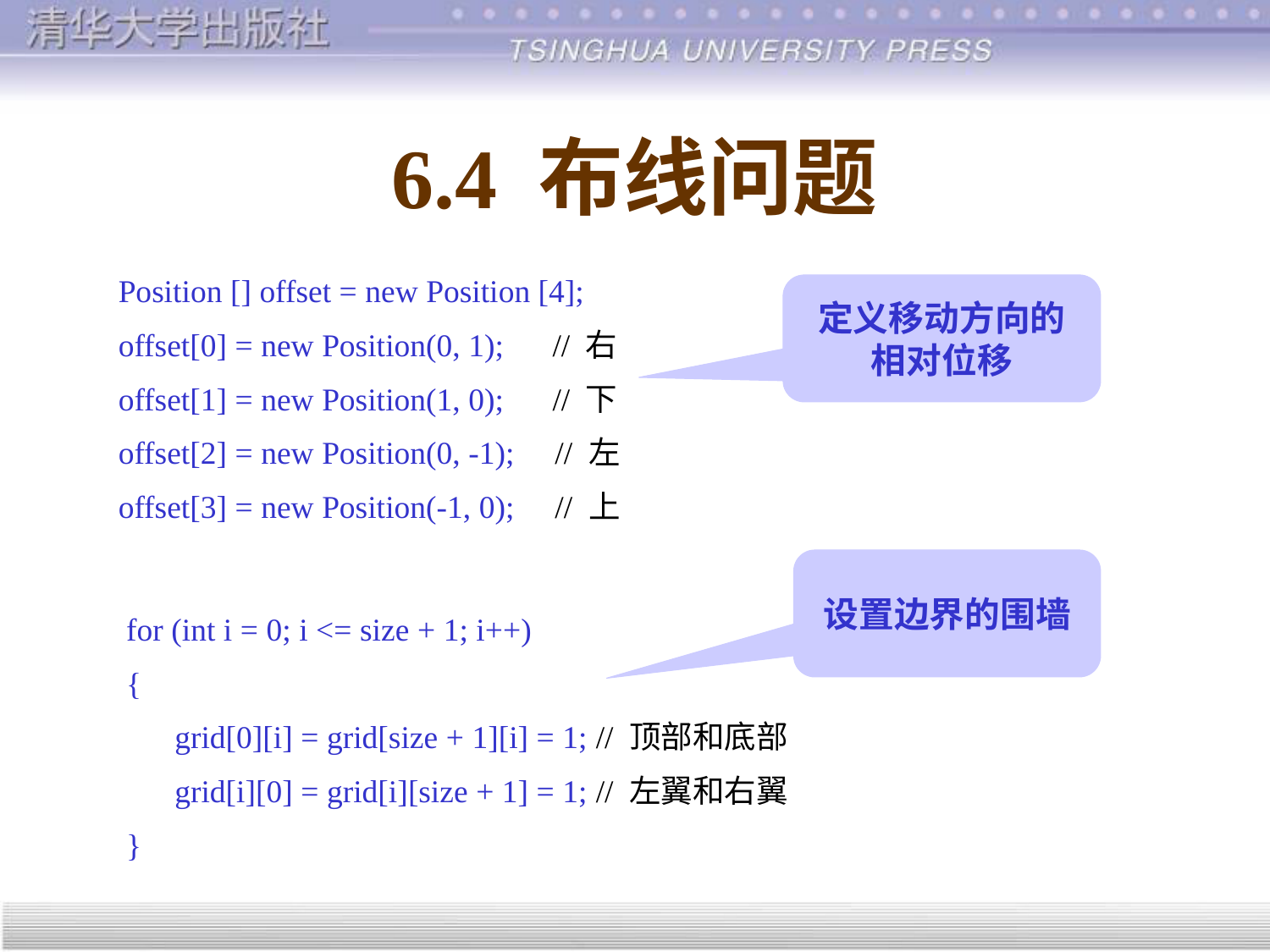

# 6.4 布线问题
Position [] offset = new Position [4];
offset[0] = new Position(0, 1);      // 右
offset[1] = new Position(1, 0);      // 下
offset[2] = new Position(0, -1);     // 左
offset[3] = new Position(-1, 0);     // 上
定义移动方向的相对位移
设置边界的围墙
 for (int i = 0; i <= size + 1; i++)
 {
       grid[0][i] = grid[size + 1][i] = 1; // 顶部和底部
       grid[i][0] = grid[i][size + 1] = 1; // 左翼和右翼
 }
67